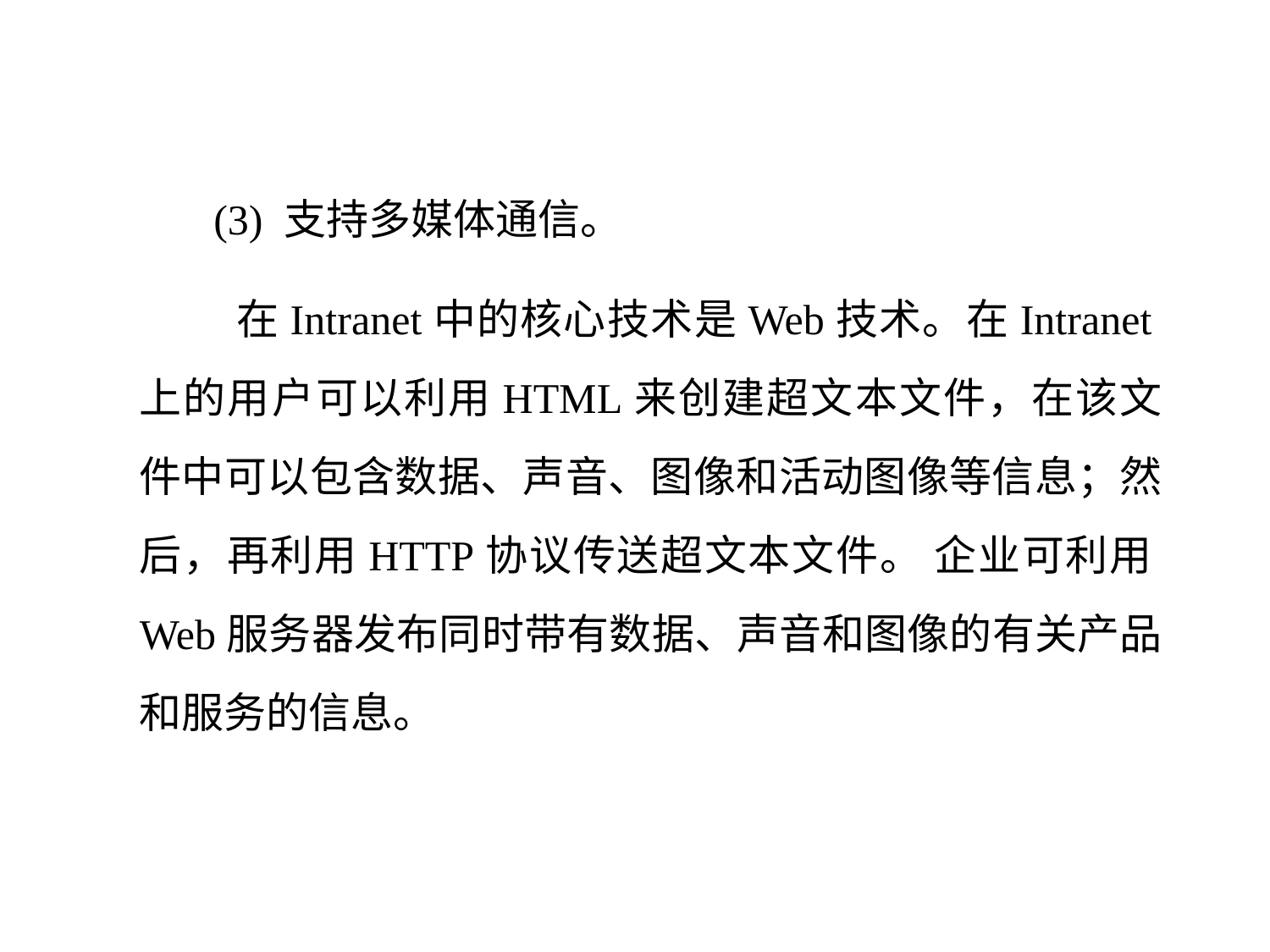

(3) 支持多媒体通信。
        在Intranet中的核心技术是Web技术。在Intranet上的用户可以利用HTML来创建超文本文件，在该文件中可以包含数据、声音、图像和活动图像等信息；然后，再利用HTTP协议传送超文本文件。 企业可利用Web服务器发布同时带有数据、声音和图像的有关产品和服务的信息。